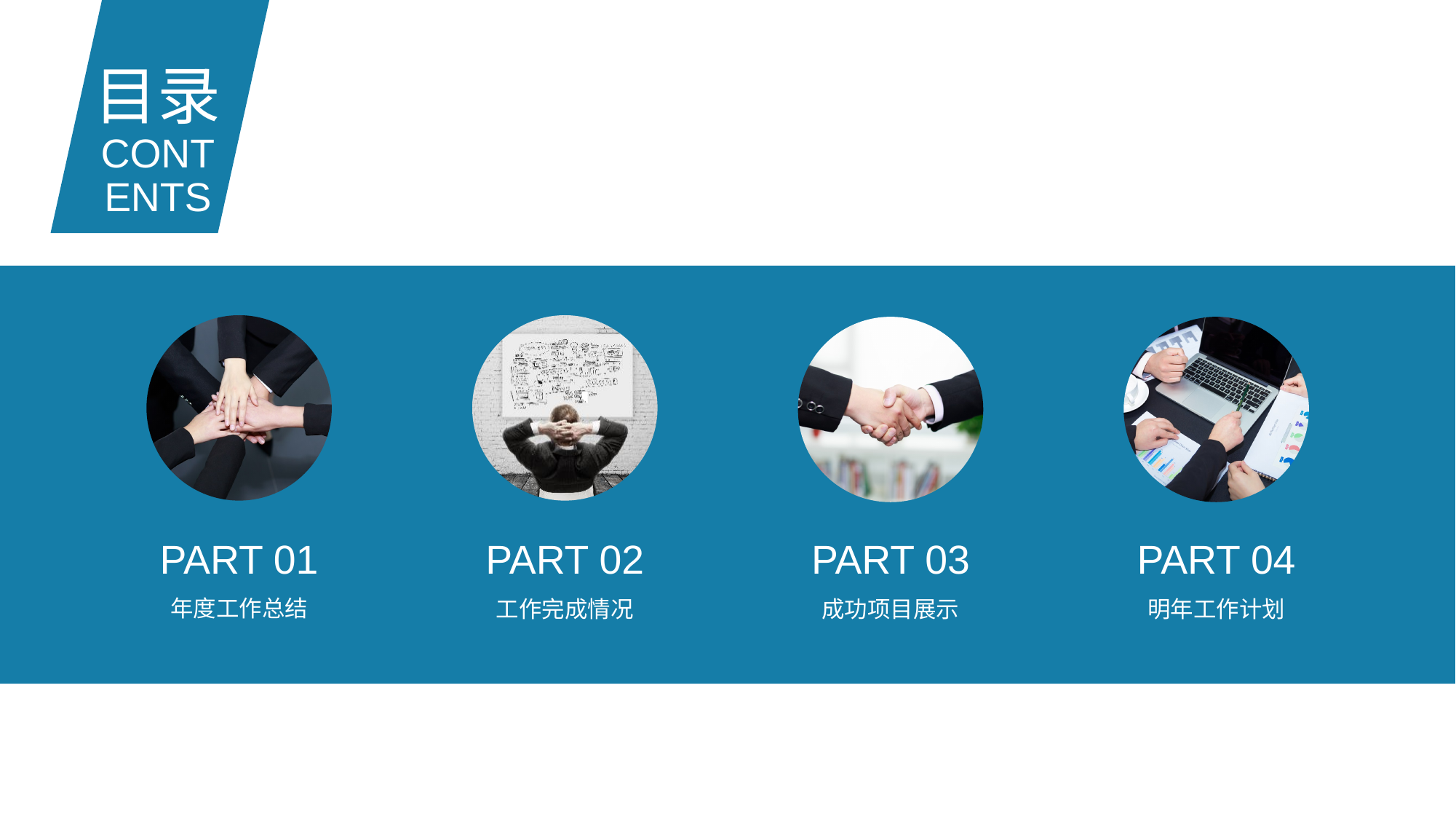

目录
CONTENTS

PART 01
PART 02
PART 03
PART 04
年度工作总结
工作完成情况
成功项目展示
明年工作计划